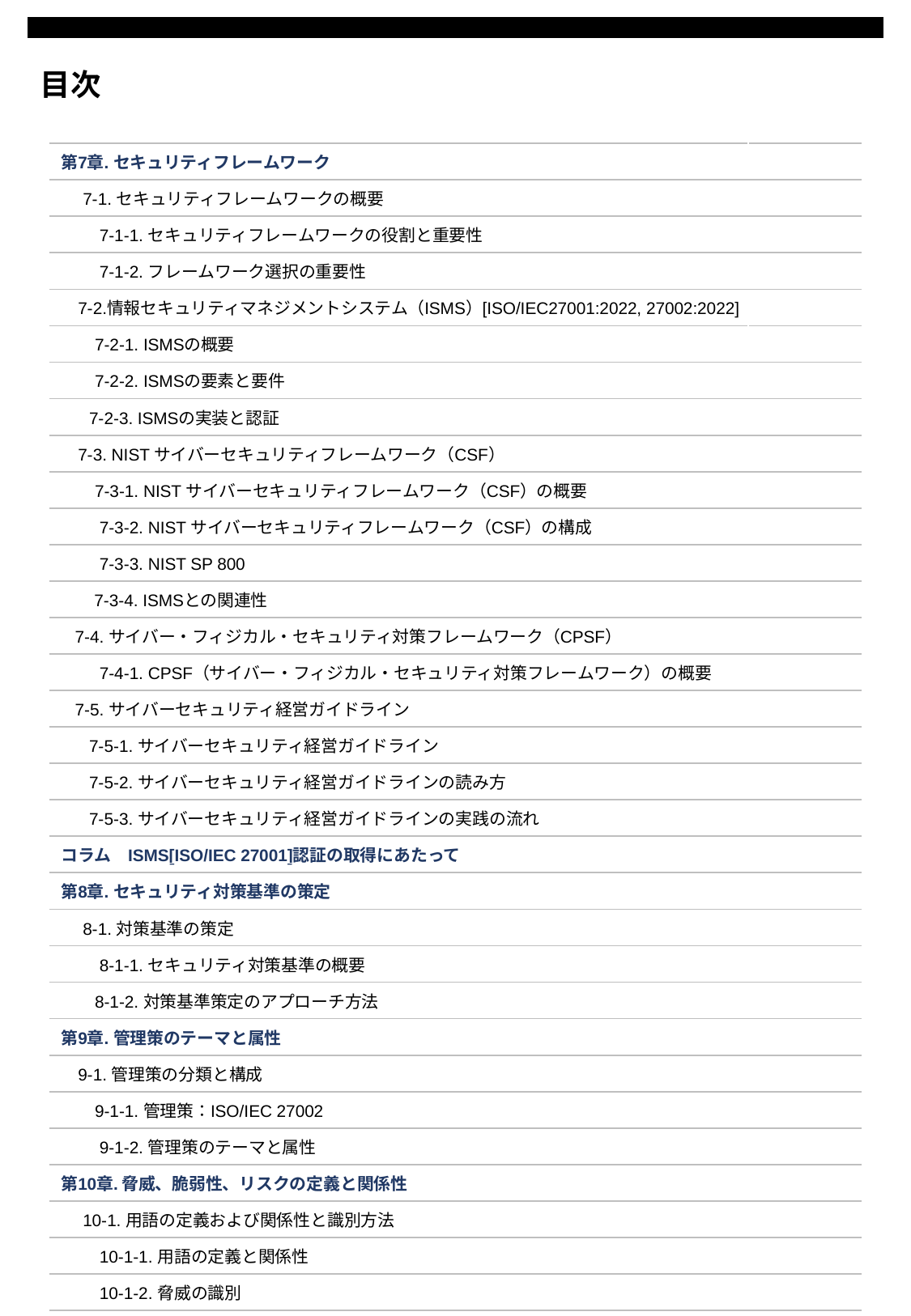

| 第7章. セキュリティフレームワーク |  |
| --- | --- |
| 7-1. セキュリティフレームワークの概要 |  |
| 7-1-1. セキュリティフレームワークの役割と重要性 |  |
| 7-1-2. フレームワーク選択の重要性 |  |
| 7-2.情報セキュリティマネジメントシステム（ISMS）[ISO/IEC27001:2022, 27002:2022] |  |
| 7-2-1. ISMSの概要 |  |
| 7-2-2. ISMSの要素と要件 |  |
| 7-2-3. ISMSの実装と認証 |  |
| 7-3. NIST サイバーセキュリティフレームワーク（CSF） |  |
| 7-3-1. NIST サイバーセキュリティフレームワーク（CSF）の概要 |  |
| 7-3-2. NIST サイバーセキュリティフレームワーク（CSF）の構成 |  |
| 7-3-3. NIST SP 800 |  |
| 7-3-4. ISMSとの関連性 |  |
| 7-4. サイバー・フィジカル・セキュリティ対策フレームワーク（CPSF） |  |
| 7-4-1. CPSF（サイバー・フィジカル・セキュリティ対策フレームワーク）の概要 |  |
| 7-5. サイバーセキュリティ経営ガイドライン |  |
| 7-5-1. サイバーセキュリティ経営ガイドライン |  |
| 7-5-2. サイバーセキュリティ経営ガイドラインの読み方 |  |
| 7-5-3. サイバーセキュリティ経営ガイドラインの実践の流れ |  |
| コラム　ISMS[ISO/IEC 27001]認証の取得にあたって |  |
| 第8章. セキュリティ対策基準の策定 |  |
| 8-1. 対策基準の策定 |  |
| 8-1-1. セキュリティ対策基準の概要 |  |
| 8-1-2. 対策基準策定のアプローチ方法 |  |
| 第9章. 管理策のテーマと属性 |  |
| 9-1. 管理策の分類と構成 |  |
| 9-1-1. 管理策：ISO/IEC 27002 |  |
| 9-1-2. 管理策のテーマと属性 |  |
| 第10章. 脅威、脆弱性、リスクの定義と関係性 |  |
| 10-1. 用語の定義および関係性と識別方法 |  |
| 10-1-1. 用語の定義と関係性 |  |
| 10-1-2. 脅威の識別 |  |
| 10-1-3. 脆弱性の識別 |  |
| コラム　情報セキュリティのCIA＋4要素 |  |